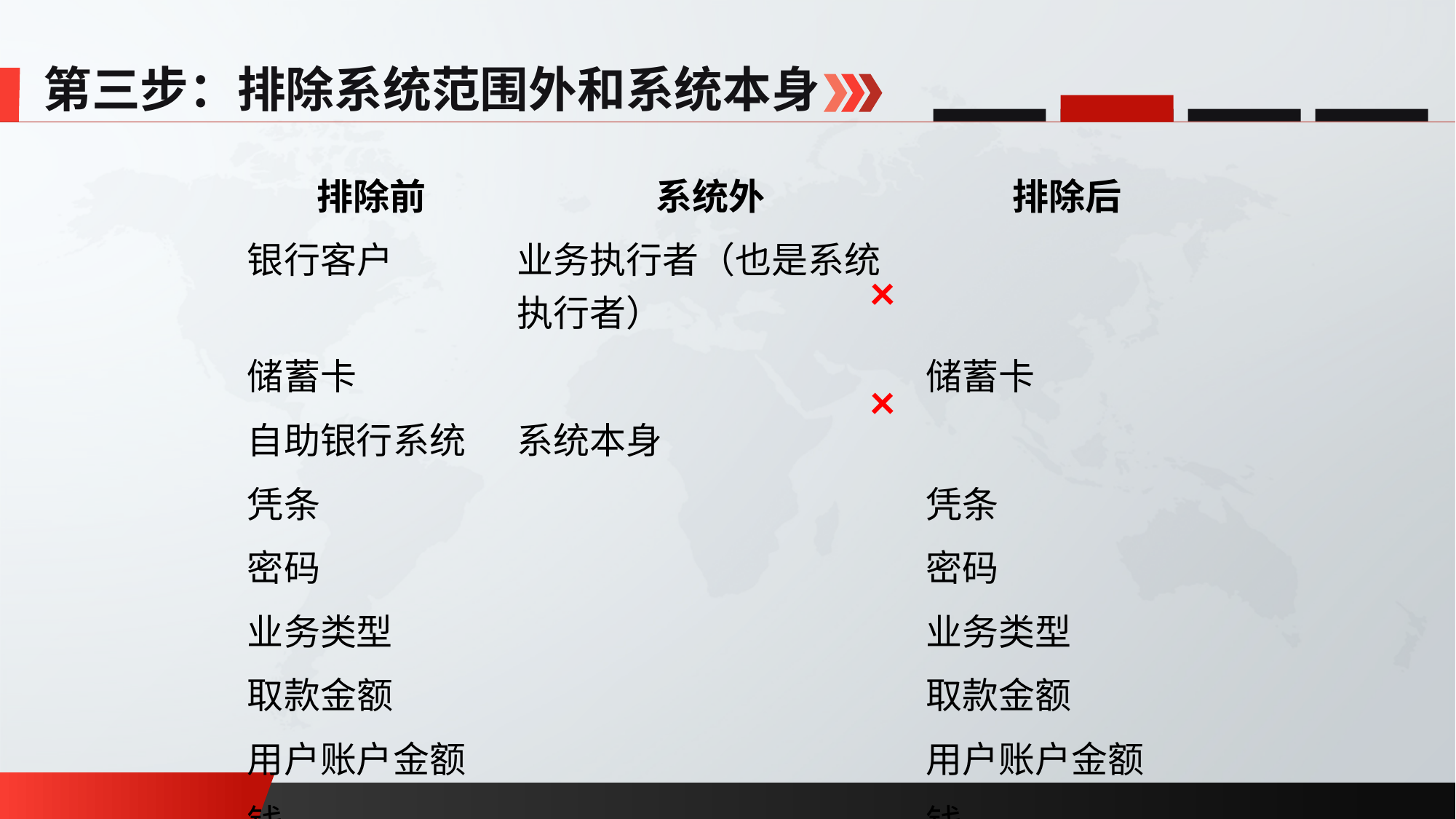

第三步：排除系统范围外和系统本身

| 排除前 | 系统外 | 排除后 |
| --- | --- | --- |
| 银行客户 | 业务执行者（也是系统执行者） |  |
| 储蓄卡 |  | 储蓄卡 |
| 自助银行系统 | 系统本身 |  |
| 凭条 |  | 凭条 |
| 密码 |  | 密码 |
| 业务类型 |  | 业务类型 |
| 取款金额 |  | 取款金额 |
| 用户账户金额 |  | 用户账户金额 |
| 钱 |  | 钱 |
×
×